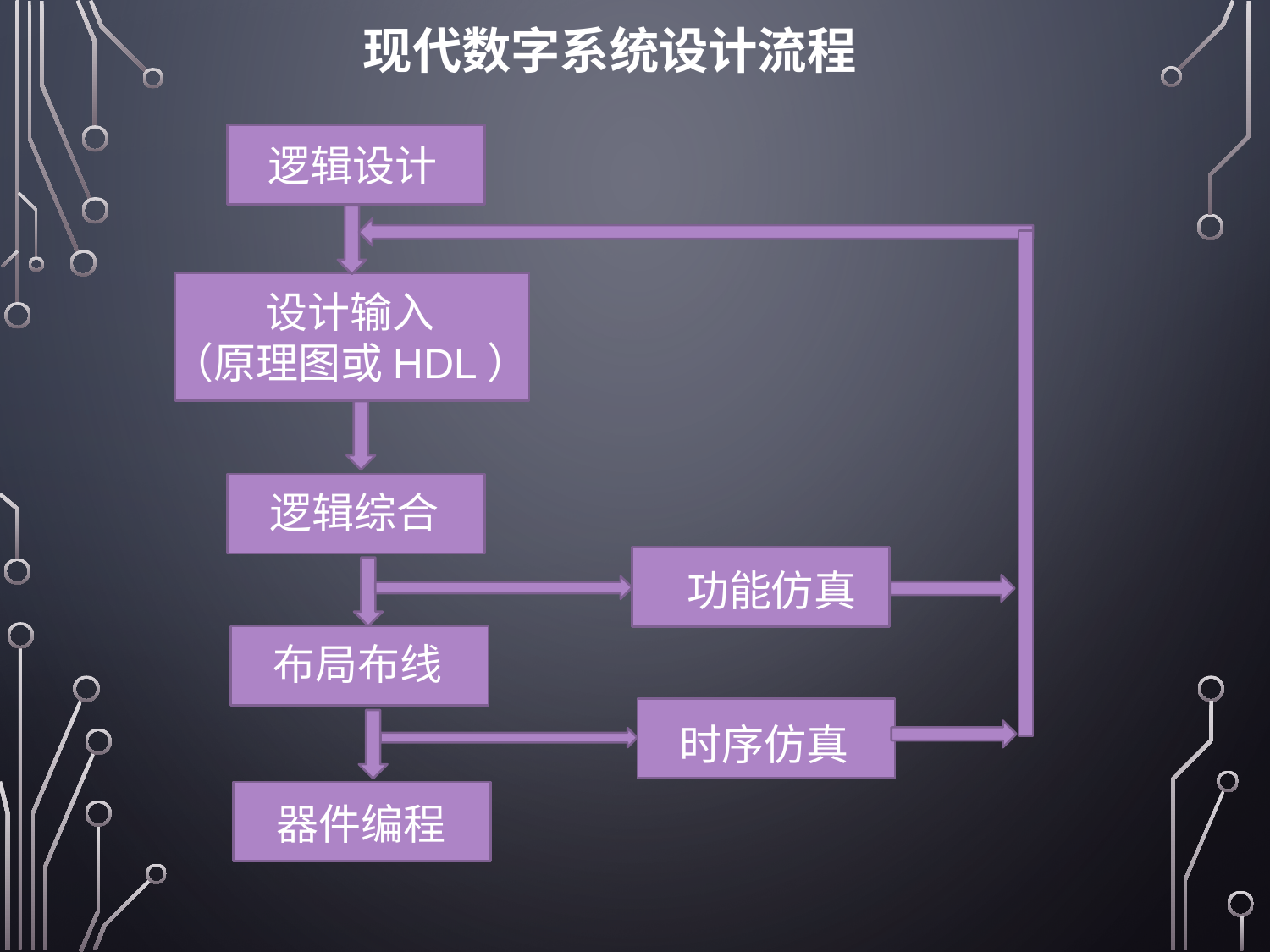

现代数字系统设计流程

逻辑设计

设计输入
（原理图或HDL）

逻辑综合

功能仿真

布局布线

时序仿真

器件编程